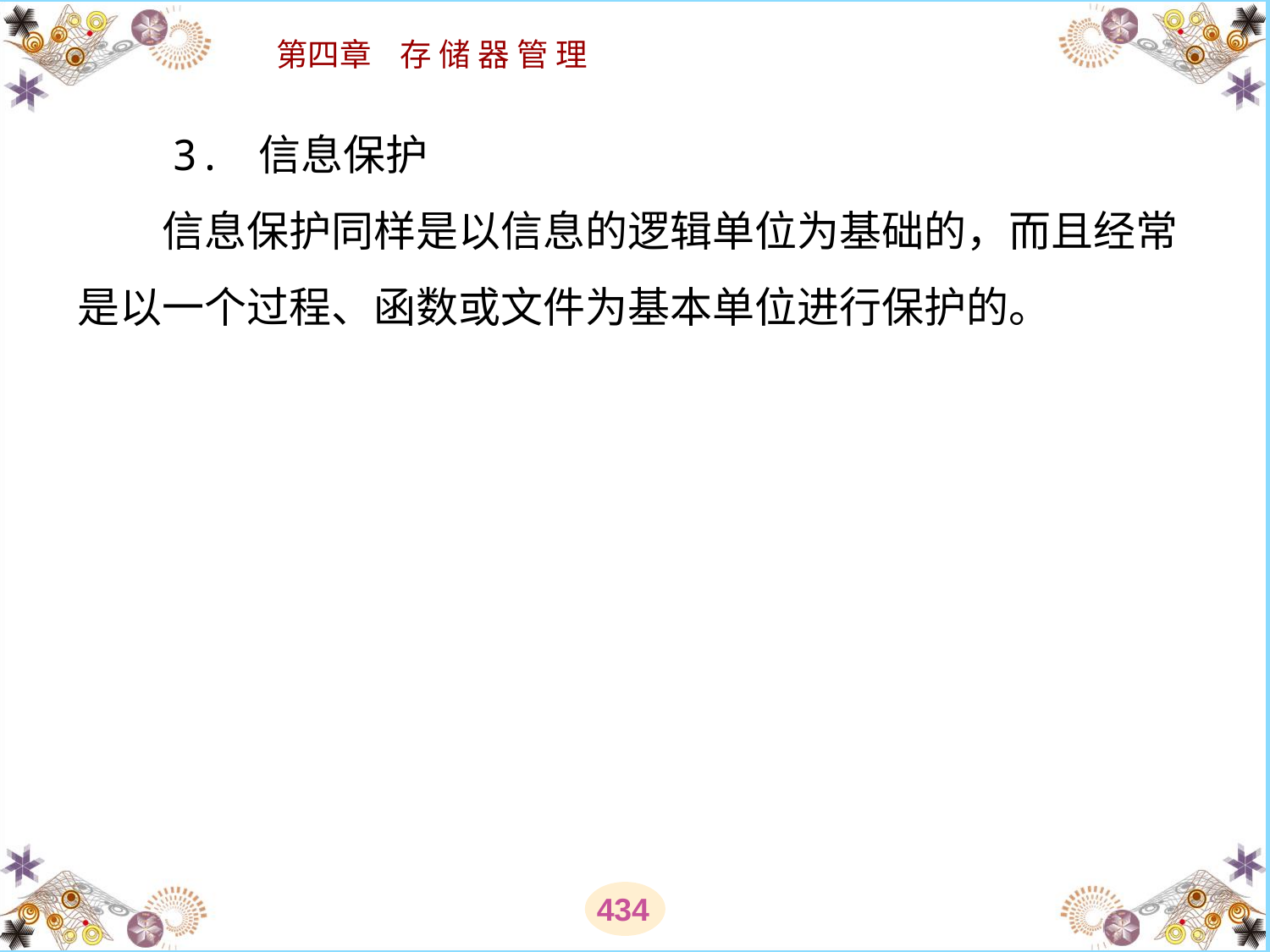

# 3. 信息保护 　　信息保护同样是以信息的逻辑单位为基础的，而且经常是以一个过程、函数或文件为基本单位进行保护的。